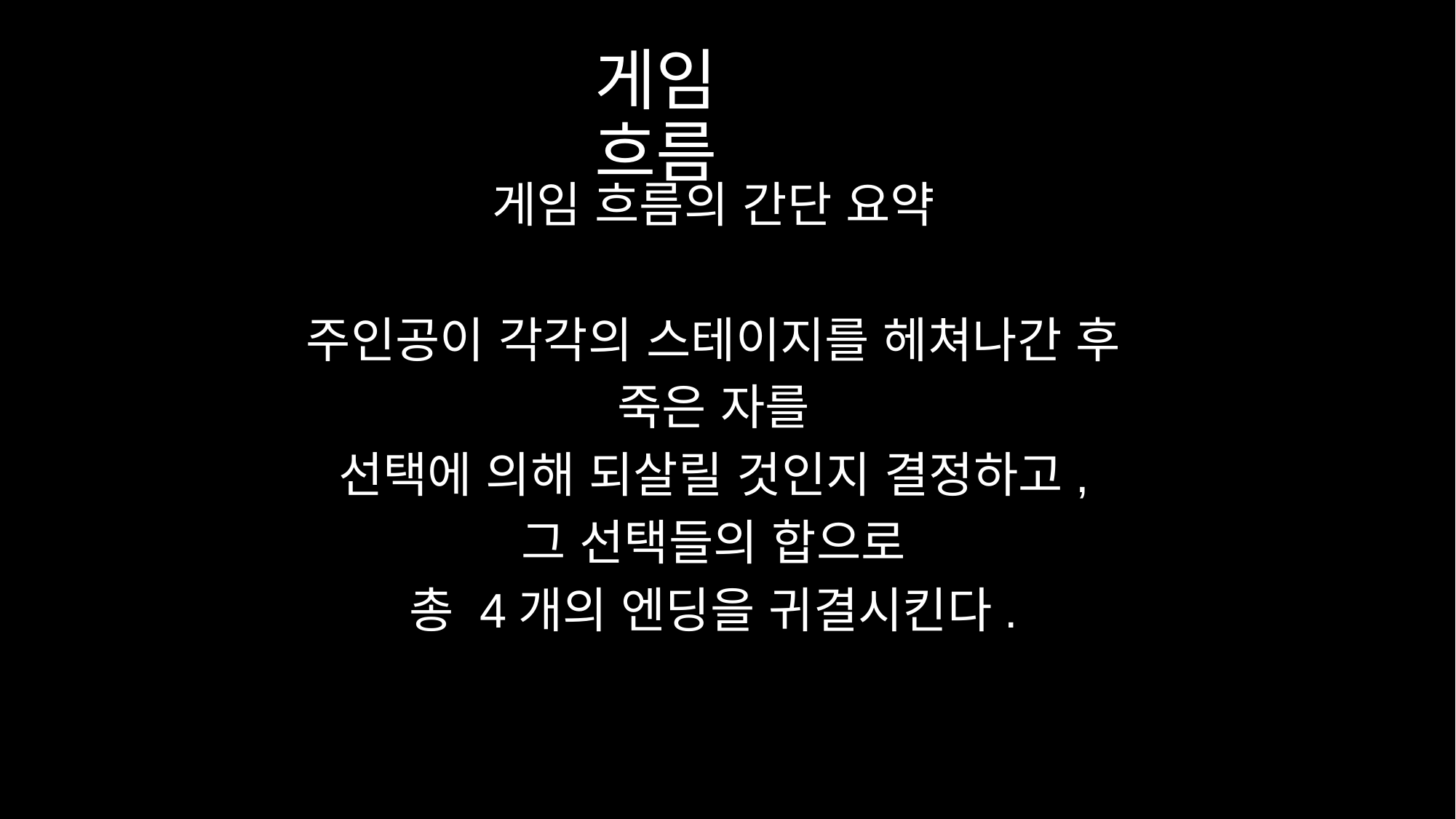

게임 흐름
게임 흐름의 간단 요약

주인공이 각각의 스테이지를 헤쳐나간 후
죽은 자를
선택에 의해 되살릴 것인지 결정하고,
그 선택들의 합으로
총 4개의 엔딩을 귀결시킨다.